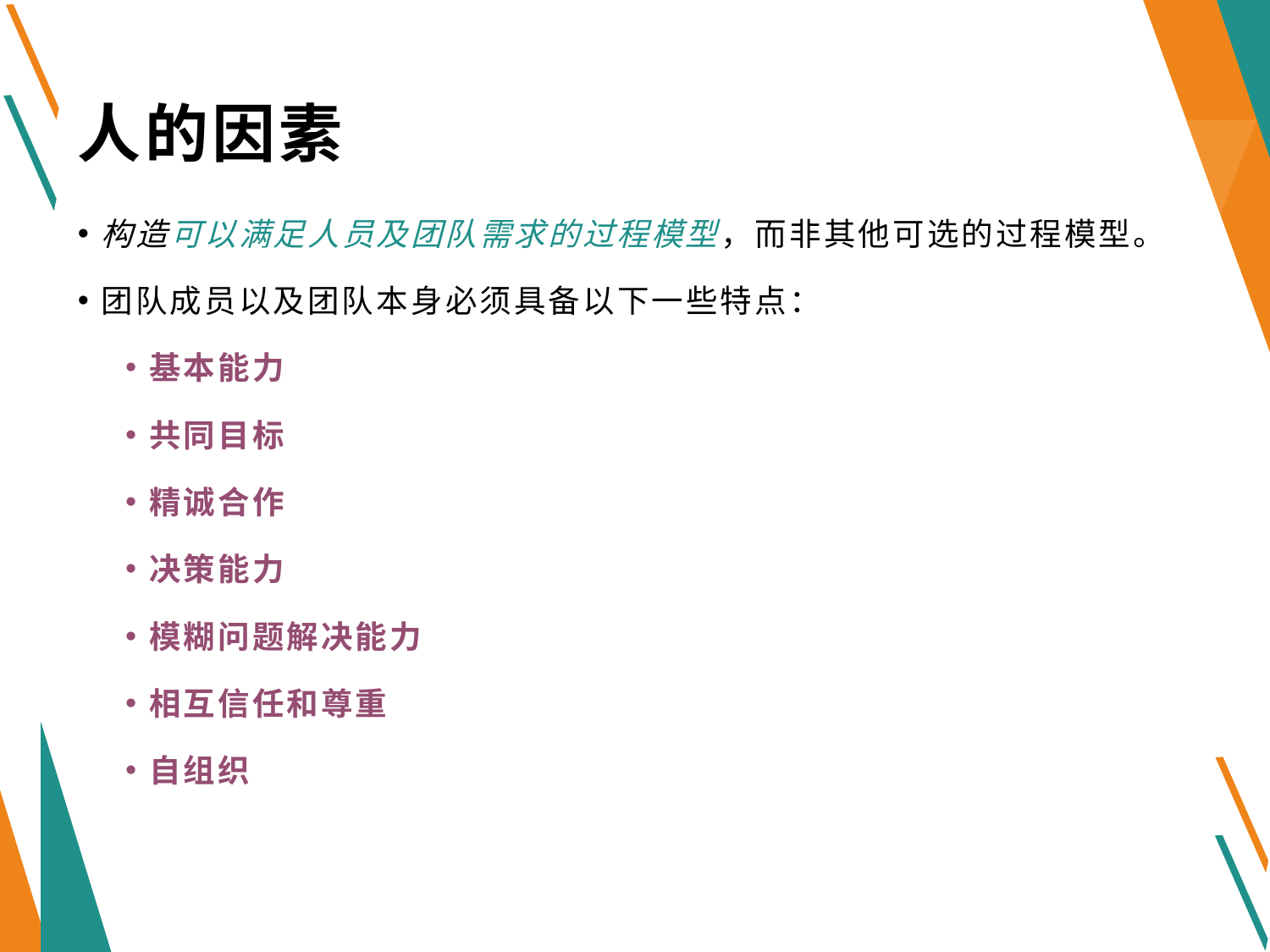

# 人的因素
构造可以满足人员及团队需求的过程模型，而非其他可选的过程模型。
团队成员以及团队本身必须具备以下一些特点：
基本能力
共同目标
精诚合作
决策能力
模糊问题解决能力
相互信任和尊重
自组织
7